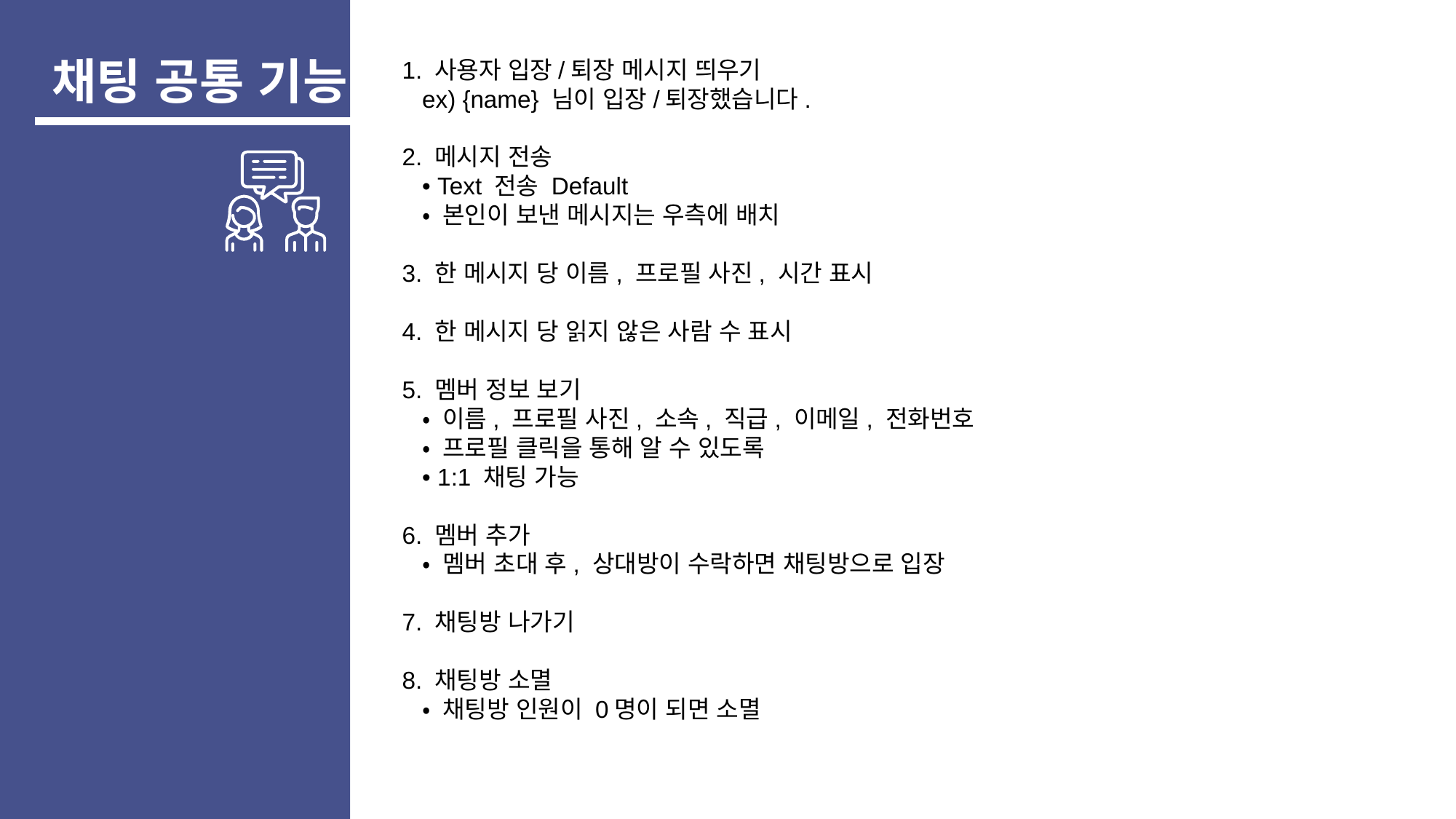

채팅 공통 기능
1. 사용자 입장/퇴장 메시지 띄우기
   ex) {name} 님이 입장/퇴장했습니다.

2. 메시지 전송
   • Text 전송 Default
   • 본인이 보낸 메시지는 우측에 배치

3. 한 메시지 당 이름, 프로필 사진, 시간 표시

4. 한 메시지 당 읽지 않은 사람 수 표시

5. 멤버 정보 보기
   • 이름, 프로필 사진, 소속, 직급, 이메일, 전화번호
   • 프로필 클릭을 통해 알 수 있도록
   • 1:1 채팅 가능

6. 멤버 추가
   • 멤버 초대 후, 상대방이 수락하면 채팅방으로 입장

7. 채팅방 나가기

8. 채팅방 소멸
   • 채팅방 인원이 0명이 되면 소멸